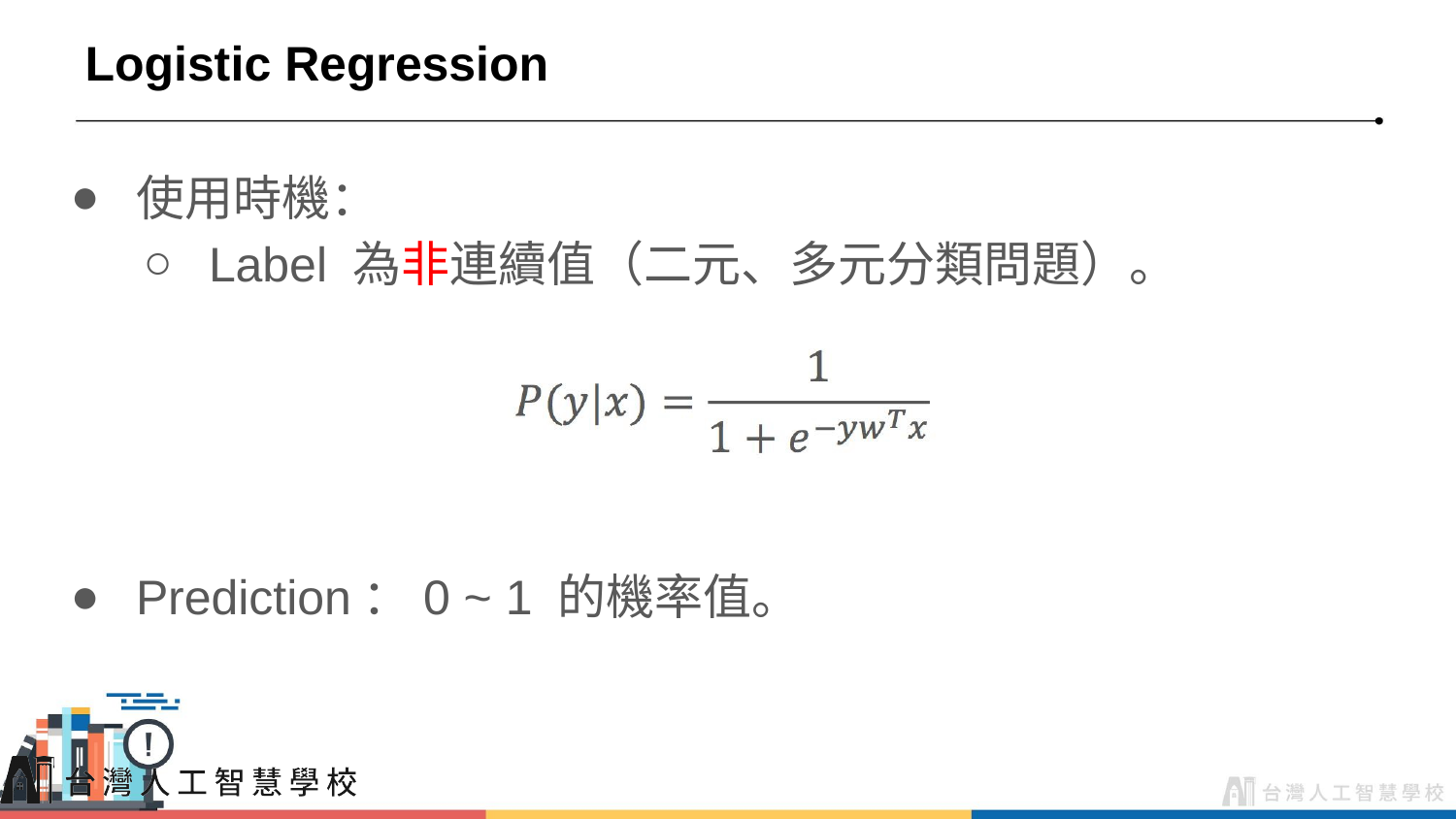

# Logistic Regression
使用時機：
Label 為非連續值（二元、多元分類問題）。

Prediction：0 ~ 1 的機率值。